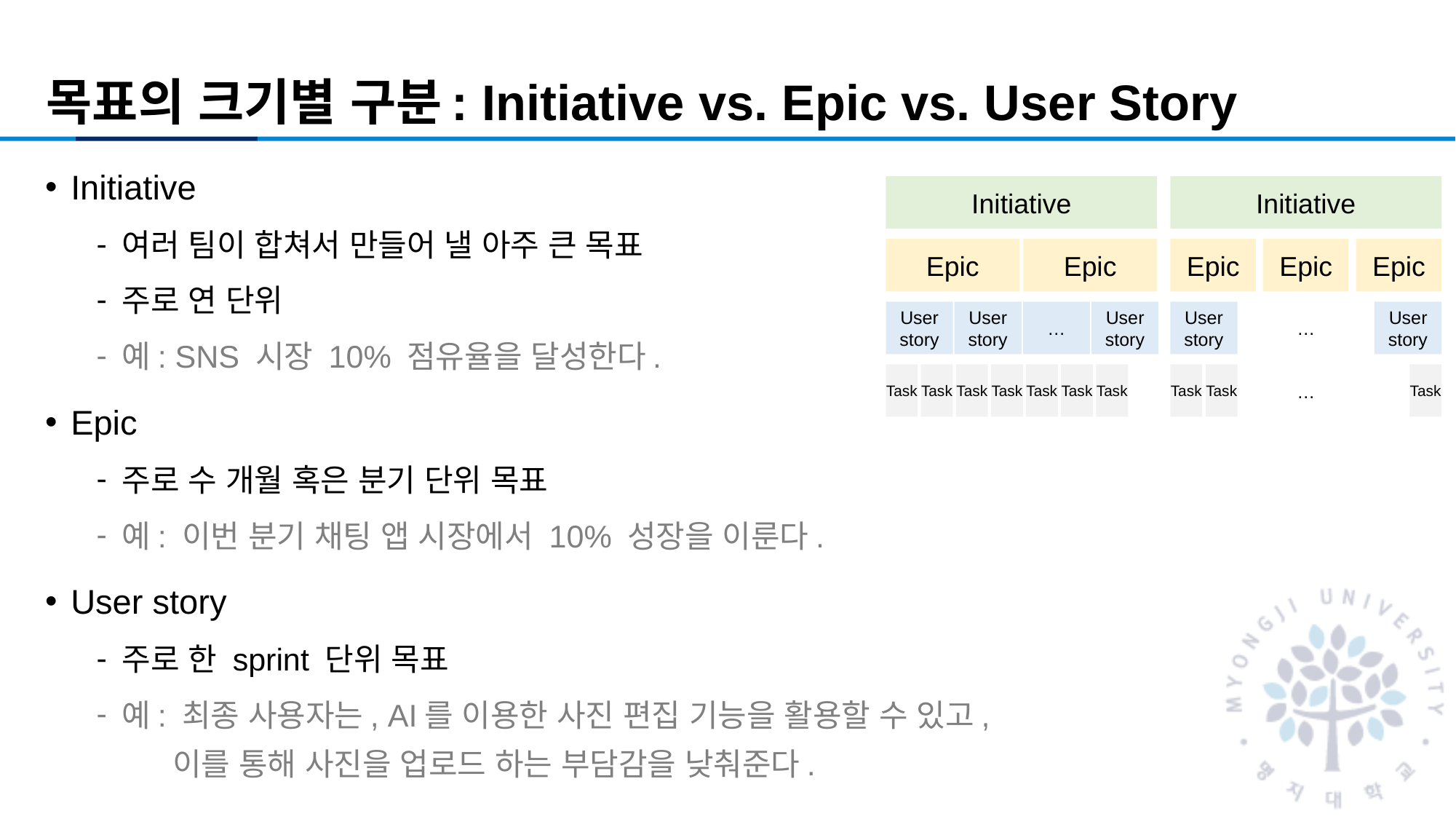

# 목표의 크기별 구분: Initiative vs. Epic vs. User Story
Initiative
여러 팀이 합쳐서 만들어 낼 아주 큰 목표
주로 연 단위
예: SNS 시장 10% 점유율을 달성한다.
Epic
주로 수 개월 혹은 분기 단위 목표
예: 이번 분기 채팅 앱 시장에서 10% 성장을 이룬다.
User story
주로 한 sprint 단위 목표
예: 최종 사용자는, AI를 이용한 사진 편집 기능을 활용할 수 있고,
     이를 통해 사진을 업로드 하는 부담감을 낮춰준다.
Initiative
Initiative
Epic
Epic
Epic
Epic
Epic
User story
User story
…
User story
User story
…
User story
Task
Task
Task
Task
Task
Task
Task
Task
Task
Task
…